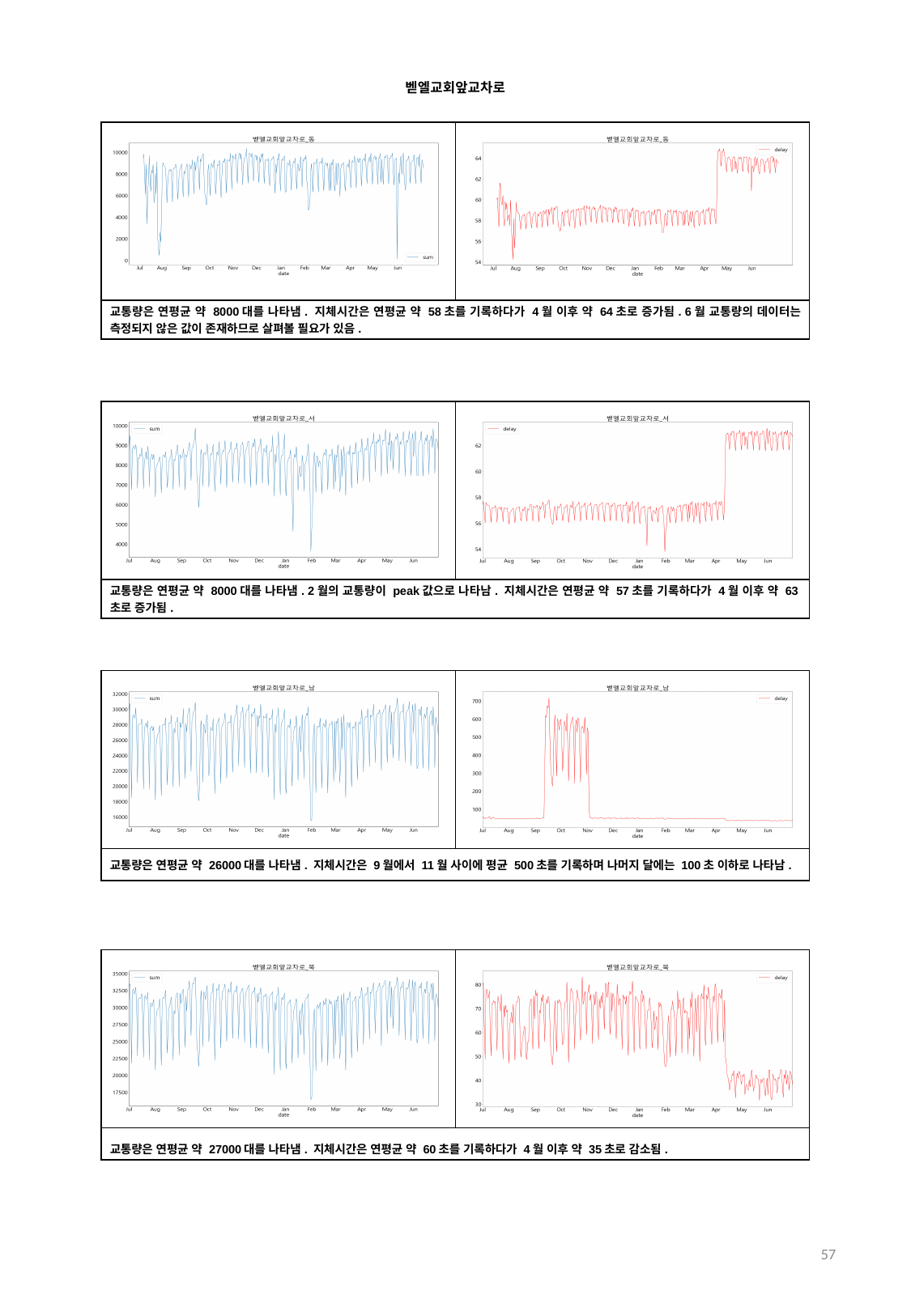

벧엘교회앞교차로
|  |  |
| --- | --- |
| 교통량은 연평균 약 8000대를 나타냄. 지체시간은 연평균 약 58초를 기록하다가 4월 이후 약 64초로 증가됨. 6월 교통량의 데이터는 측정되지 않은 값이 존재하므로 살펴볼 필요가 있음. |  |
|  |  |
| --- | --- |
| 교통량은 연평균 약 8000대를 나타냄. 2월의 교통량이 peak값으로 나타남. 지체시간은 연평균 약 57초를 기록하다가 4월 이후 약 63초로 증가됨. |  |
|  |  |
| --- | --- |
| 교통량은 연평균 약 26000대를 나타냄. 지체시간은 9월에서 11월 사이에 평균 500초를 기록하며 나머지 달에는 100초 이하로 나타남. |  |
|  |  |
| --- | --- |
| 교통량은 연평균 약 27000대를 나타냄. 지체시간은 연평균 약 60초를 기록하다가 4월 이후 약 35초로 감소됨. |  |
57